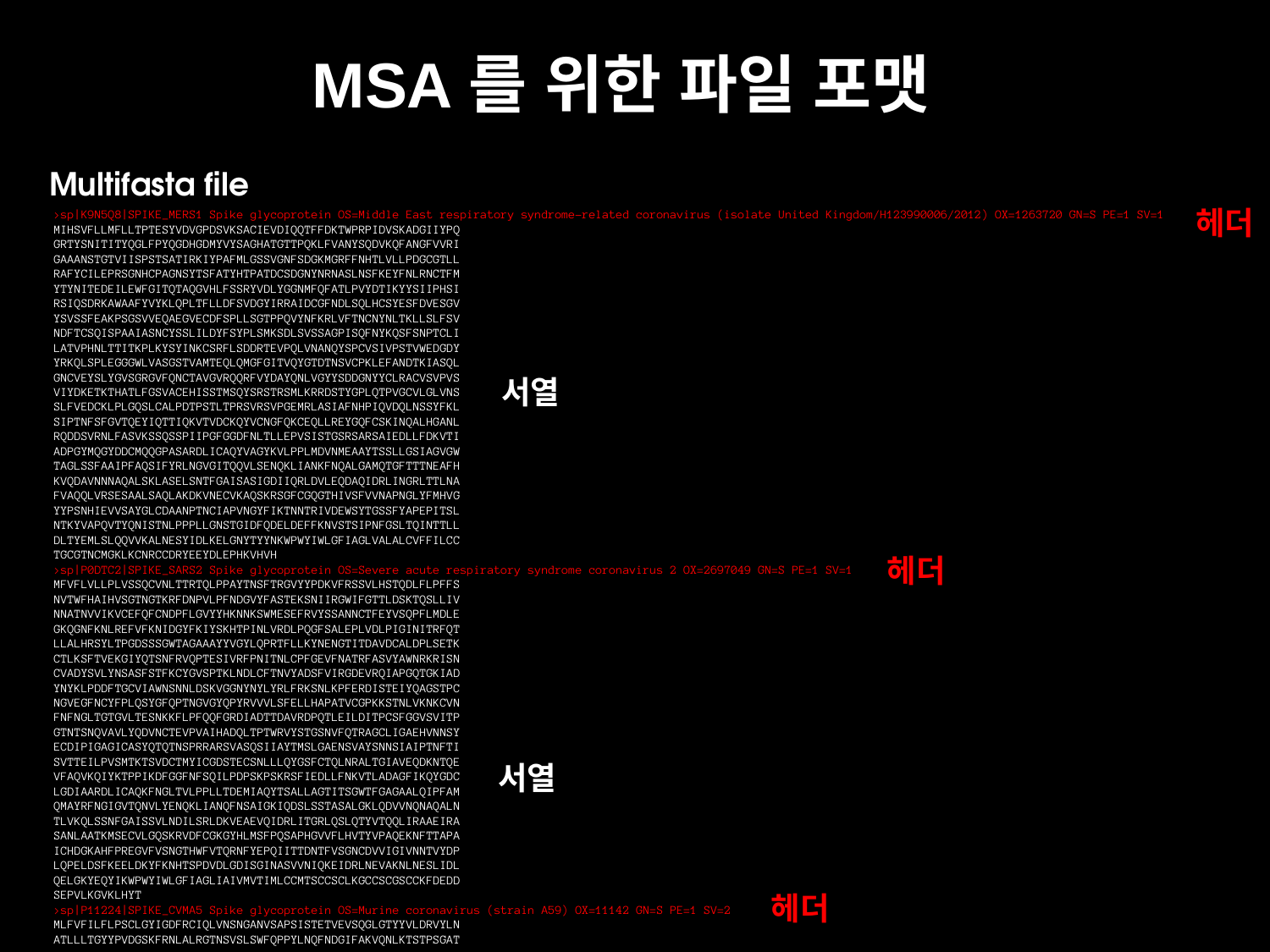

# MSA를 위한 파일 포맷
Multifasta file
헤더
>sp|K9N5Q8|SPIKE_MERS1 Spike glycoprotein OS=Middle East respiratory syndrome-related coronavirus (isolate United Kingdom/H123990006/2012) OX=1263720 GN=S PE=1 SV=1
MIHSVFLLMFLLTPTESYVDVGPDSVKSACIEVDIQQTFFDKTWPRPIDVSKADGIIYPQ
GRTYSNITITYQGLFPYQGDHGDMYVYSAGHATGTTPQKLFVANYSQDVKQFANGFVVRI
GAAANSTGTVIISPSTSATIRKIYPAFMLGSSVGNFSDGKMGRFFNHTLVLLPDGCGTLL
RAFYCILEPRSGNHCPAGNSYTSFATYHTPATDCSDGNYNRNASLNSFKEYFNLRNCTFM
YTYNITEDEILEWFGITQTAQGVHLFSSRYVDLYGGNMFQFATLPVYDTIKYYSIIPHSI
RSIQSDRKAWAAFYVYKLQPLTFLLDFSVDGYIRRAIDCGFNDLSQLHCSYESFDVESGV
YSVSSFEAKPSGSVVEQAEGVECDFSPLLSGTPPQVYNFKRLVFTNCNYNLTKLLSLFSV
NDFTCSQISPAAIASNCYSSLILDYFSYPLSMKSDLSVSSAGPISQFNYKQSFSNPTCLI
LATVPHNLTTITKPLKYSYINKCSRFLSDDRTEVPQLVNANQYSPCVSIVPSTVWEDGDY
YRKQLSPLEGGGWLVASGSTVAMTEQLQMGFGITVQYGTDTNSVCPKLEFANDTKIASQL
GNCVEYSLYGVSGRGVFQNCTAVGVRQQRFVYDAYQNLVGYYSDDGNYYCLRACVSVPVS
VIYDKETKTHATLFGSVACEHISSTMSQYSRSTRSMLKRRDSTYGPLQTPVGCVLGLVNS
SLFVEDCKLPLGQSLCALPDTPSTLTPRSVRSVPGEMRLASIAFNHPIQVDQLNSSYFKL
SIPTNFSFGVTQEYIQTTIQKVTVDCKQYVCNGFQKCEQLLREYGQFCSKINQALHGANL
RQDDSVRNLFASVKSSQSSPIIPGFGGDFNLTLLEPVSISTGSRSARSAIEDLLFDKVTI
ADPGYMQGYDDCMQQGPASARDLICAQYVAGYKVLPPLMDVNMEAAYTSSLLGSIAGVGW
TAGLSSFAAIPFAQSIFYRLNGVGITQQVLSENQKLIANKFNQALGAMQTGFTTTNEAFH
KVQDAVNNNAQALSKLASELSNTFGAISASIGDIIQRLDVLEQDAQIDRLINGRLTTLNA
FVAQQLVRSESAALSAQLAKDKVNECVKAQSKRSGFCGQGTHIVSFVVNAPNGLYFMHVG
YYPSNHIEVVSAYGLCDAANPTNCIAPVNGYFIKTNNTRIVDEWSYTGSSFYAPEPITSL
NTKYVAPQVTYQNISTNLPPPLLGNSTGIDFQDELDEFFKNVSTSIPNFGSLTQINTTLL
DLTYEMLSLQQVVKALNESYIDLKELGNYTYYNKWPWYIWLGFIAGLVALALCVFFILCC
TGCGTNCMGKLKCNRCCDRYEEYDLEPHKVHVH
>sp|P0DTC2|SPIKE_SARS2 Spike glycoprotein OS=Severe acute respiratory syndrome coronavirus 2 OX=2697049 GN=S PE=1 SV=1
MFVFLVLLPLVSSQCVNLTTRTQLPPAYTNSFTRGVYYPDKVFRSSVLHSTQDLFLPFFS
NVTWFHAIHVSGTNGTKRFDNPVLPFNDGVYFASTEKSNIIRGWIFGTTLDSKTQSLLIV
NNATNVVIKVCEFQFCNDPFLGVYYHKNNKSWMESEFRVYSSANNCTFEYVSQPFLMDLE
GKQGNFKNLREFVFKNIDGYFKIYSKHTPINLVRDLPQGFSALEPLVDLPIGINITRFQT
LLALHRSYLTPGDSSSGWTAGAAAYYVGYLQPRTFLLKYNENGTITDAVDCALDPLSETK
CTLKSFTVEKGIYQTSNFRVQPTESIVRFPNITNLCPFGEVFNATRFASVYAWNRKRISN
CVADYSVLYNSASFSTFKCYGVSPTKLNDLCFTNVYADSFVIRGDEVRQIAPGQTGKIAD
YNYKLPDDFTGCVIAWNSNNLDSKVGGNYNYLYRLFRKSNLKPFERDISTEIYQAGSTPC
NGVEGFNCYFPLQSYGFQPTNGVGYQPYRVVVLSFELLHAPATVCGPKKSTNLVKNKCVN
FNFNGLTGTGVLTESNKKFLPFQQFGRDIADTTDAVRDPQTLEILDITPCSFGGVSVITP
GTNTSNQVAVLYQDVNCTEVPVAIHADQLTPTWRVYSTGSNVFQTRAGCLIGAEHVNNSY
ECDIPIGAGICASYQTQTNSPRRARSVASQSIIAYTMSLGAENSVAYSNNSIAIPTNFTI
SVTTEILPVSMTKTSVDCTMYICGDSTECSNLLLQYGSFCTQLNRALTGIAVEQDKNTQE
VFAQVKQIYKTPPIKDFGGFNFSQILPDPSKPSKRSFIEDLLFNKVTLADAGFIKQYGDC
LGDIAARDLICAQKFNGLTVLPPLLTDEMIAQYTSALLAGTITSGWTFGAGAALQIPFAM
QMAYRFNGIGVTQNVLYENQKLIANQFNSAIGKIQDSLSSTASALGKLQDVVNQNAQALN
TLVKQLSSNFGAISSVLNDILSRLDKVEAEVQIDRLITGRLQSLQTYVTQQLIRAAEIRA
SANLAATKMSECVLGQSKRVDFCGKGYHLMSFPQSAPHGVVFLHVTYVPAQEKNFTTAPA
ICHDGKAHFPREGVFVSNGTHWFVTQRNFYEPQIITTDNTFVSGNCDVVIGIVNNTVYDP
LQPELDSFKEELDKYFKNHTSPDVDLGDISGINASVVNIQKEIDRLNEVAKNLNESLIDL
QELGKYEQYIKWPWYIWLGFIAGLIAIVMVTIMLCCMTSCCSCLKGCCSCGSCCKFDEDD
SEPVLKGVKLHYT
>sp|P11224|SPIKE_CVMA5 Spike glycoprotein OS=Murine coronavirus (strain A59) OX=11142 GN=S PE=1 SV=2
MLFVFILFLPSCLGYIGDFRCIQLVNSNGANVSAPSISTETVEVSQGLGTYYVLDRVYLN
ATLLLTGYYPVDGSKFRNLALRGTNSVSLSWFQPPYLNQFNDGIFAKVQNLKTSTPSGAT
서열
헤더
서열
헤더